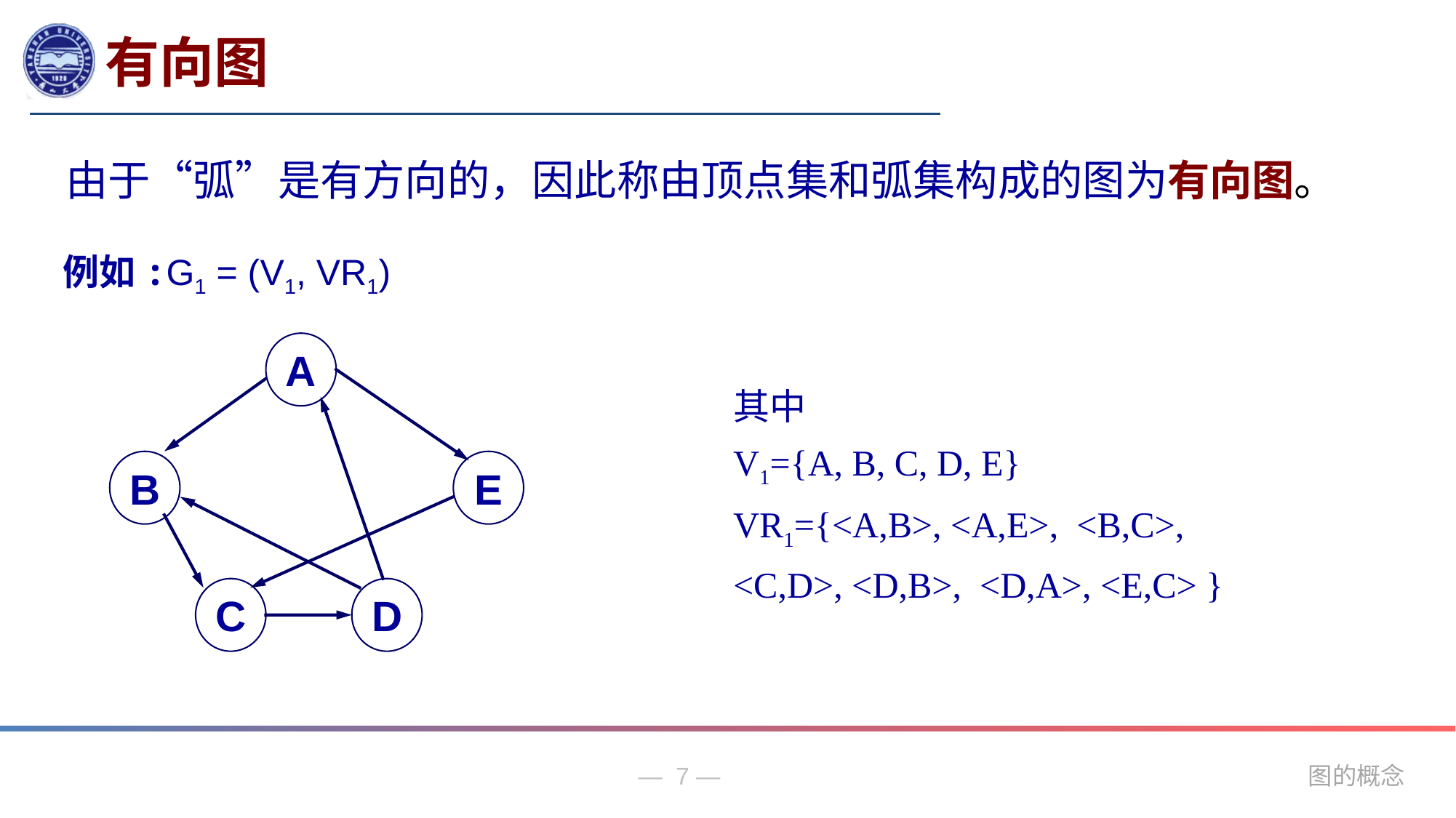

有向图
  由于“弧”是有方向的，因此称由顶点集和弧集构成的图为有向图。
例如:G1 = (V1, VR1)
A

B
E

C
D

其中
V1={A, B, C, D, E}
VR1={<A,B>, <A,E>,  <B,C>, <C,D>, <D,B>,  <D,A>, <E,C> }